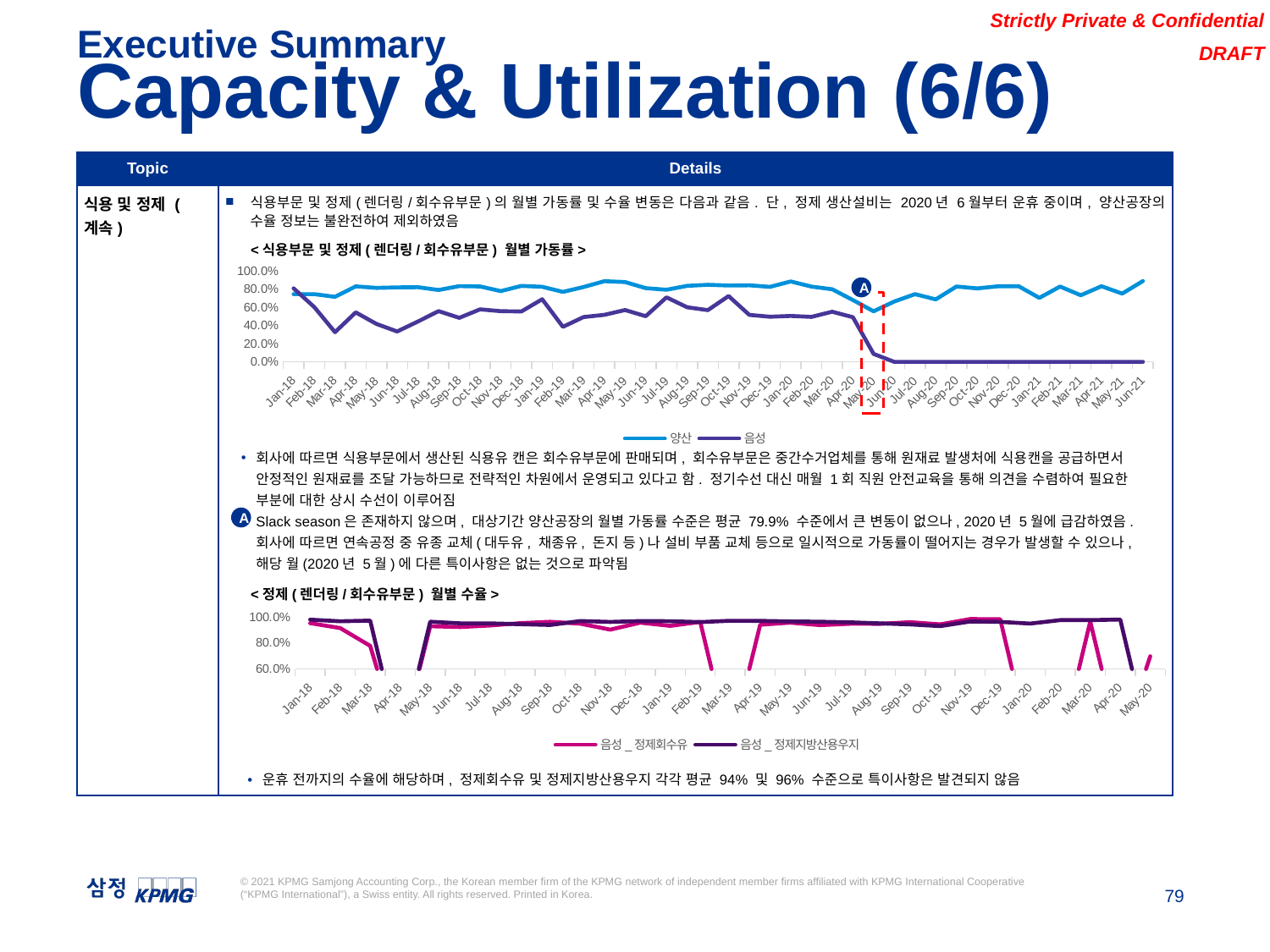

Executive Summary
Capacity & Utilization (6/6)
| Topic | Details |
| --- | --- |
| 식용 및 정제 (계속) | 식용부문 및 정제(렌더링/회수유부문)의 월별 가동률 및 수율 변동은 다음과 같음. 단, 정제 생산설비는 2020년 6월부터 운휴 중이며, 양산공장의 수율 정보는 불완전하여 제외하였음 |
<식용부문 및 정제(렌더링/회수유부문) 월별 가동률>

### Chart

| Category | 양산 | 음성 |
|---|---|---|
| 43101 | 0.7483965517241379 | 0.8128 |
| 43132 | 0.7484086956521738 | 0.6056 |
| 43160 | 0.7188027586206895 | 0.3284 |
| 43191 | 0.8344179310344827 | 0.546692 |
| 43221 | 0.8172769230769231 | 0.41953999999999997 |
| 43252 | 0.8229740740740742 | 0.3360944 |
| 43282 | 0.8251453333333334 | 0.4456776 |
| 43313 | 0.7942288461538461 | 0.560876 |
| 43344 | 0.8373720833333334 | 0.48655200000000004 |
| 43374 | 0.8334033333333334 | 0.580548 |
| 43405 | 0.7819768965517242 | 0.5600879999999999 |
| 43435 | 0.8398468965517242 | 0.55768 |
| 43466 | 0.8296145161290323 | 0.6924319999999999 |
| 43497 | 0.7734008333333333 | 0.3872 |
| 43525 | 0.8272756666666667 | 0.495396 |
| 43556 | 0.891334827586207 | 0.519968 |
| 43586 | 0.8821713793103448 | 0.573016 |
| 43617 | 0.8144979310344828 | 0.504912 |
| 43647 | 0.7971075 | 0.7133959999999999 |
| 43678 | 0.8402192307692309 | 0.603024 |
| 43709 | 0.85196 | 0.571968 |
| 43739 | 0.8440233333333333 | 0.72756 |
| 43770 | 0.8464068965517241 | 0.519544 |
| 43800 | 0.8291034482758621 | 0.49897600000000003 |
| 43831 | 0.8889807692307692 | 0.50758 |
| 43862 | 0.8316857142857143 | 0.497512 |
| 43891 | 0.8024899999999999 | 0.55406 |
| 43922 | 0.6833428571428571 | 0.493676 |
| 43952 | 0.559345 | 0.08795 |
| 43983 | 0.667125 | None |
| 44013 | 0.7486454545454545 | None |
| 44044 | 0.690545 | None |
| 44075 | 0.833132 | None |
| 44105 | 0.8117130434782609 | None |
| 44136 | 0.8353423076923077 | None |
| 44166 | 0.8363333333333333 | None |
| 44197 | 0.7073076923076923 | None |
| 44228 | 0.8322727272727273 | None |
| 44256 | 0.7365217391304347 | None |
| 44287 | 0.8354545454545454 | None |
| 44317 | 0.7543478260869565 | None |
| 44348 | 0.8930769230769231 | None |
A

회사에 따르면 식용부문에서 생산된 식용유 캔은 회수유부문에 판매되며, 회수유부문은 중간수거업체를 통해 원재료 발생처에 식용캔을 공급하면서 안정적인 원재료를 조달 가능하므로 전략적인 차원에서 운영되고 있다고 함. 정기수선 대신 매월 1회 직원 안전교육을 통해 의견을 수렴하여 필요한 부분에 대한 상시 수선이 이루어짐
Slack season은 존재하지 않으며, 대상기간 양산공장의 월별 가동률 수준은 평균 79.9% 수준에서 큰 변동이 없으나, 2020년 5월에 급감하였음. 회사에 따르면 연속공정 중 유종 교체(대두유, 채종유, 돈지 등)나 설비 부품 교체 등으로 일시적으로 가동률이 떨어지는 경우가 발생할 수 있으나, 해당 월(2020년 5월)에 다른 특이사항은 없는 것으로 파악됨
A
<정제(렌더링/회수유부문) 월별 수율>

### Chart

| Category | 음성_정제회수유 | 음성_정제지방산용우지 |
|---|---|---|
| 43101 | 0.9554256520158435 | 0.9826735399731236 |
| 43132 | 0.9177396620262587 | 0.9702783153939312 |
| 43160 | 0.7795592462472054 | 0.9752754676194193 |
| 43191 | None | None |
| 43221 | 0.9318855677538265 | 0.9669718416553038 |
| 43252 | 0.9255357341288497 | 0.9545210063945497 |
| 43282 | 0.9379190482968379 | 0.9541323387077737 |
| 43313 | 0.9553839710086864 | 0.947846575856329 |
| 43344 | 0.9662741076449767 | 0.941587322505189 |
| 43374 | 0.9515285763148037 | 0.9723668497731073 |
| 43405 | 0.9053889712309505 | 0.9652386836926176 |
| 43435 | 0.9596209383160116 | 0.971750027575895 |
| 43466 | 0.9345844696426008 | 0.9706761222803635 |
| 43497 | 0.9653674055298347 | 0.9641020348487194 |
| 43525 | None | 0.9740894153364177 |
| 43556 | 0.9436149256288007 | 0.9733586058021376 |
| 43586 | 0.959386629026049 | 0.9691622019613372 |
| 43617 | 0.9403985187797567 | 0.9669367047647663 |
| 43647 | 0.9510880549754093 | 0.9621065166036069 |
| 43678 | 0.9506755216052901 | 0.9540502308035936 |
| 43709 | 0.9633808296454798 | 0.9457092604208946 |
| 43739 | 0.9463850670405749 | 0.9325317202714665 |
| 43770 | 0.9876860541574511 | 0.968866265454192 |
| 43800 | 0.9860307605474813 | 0.9654929158486107 |
| 43831 | None | 0.9525197998345089 |
| 43862 | None | 0.9790718615832382 |
| 43891 | 0.9685603971318257 | 0.9793816226749952 |
| 43922 | None | 0.9840219091063774 |
| 43952 | 0.6986924388857305 | None |
운휴 전까지의 수율에 해당하며, 정제회수유 및 정제지방산용우지 각각 평균 94% 및 96% 수준으로 특이사항은 발견되지 않음